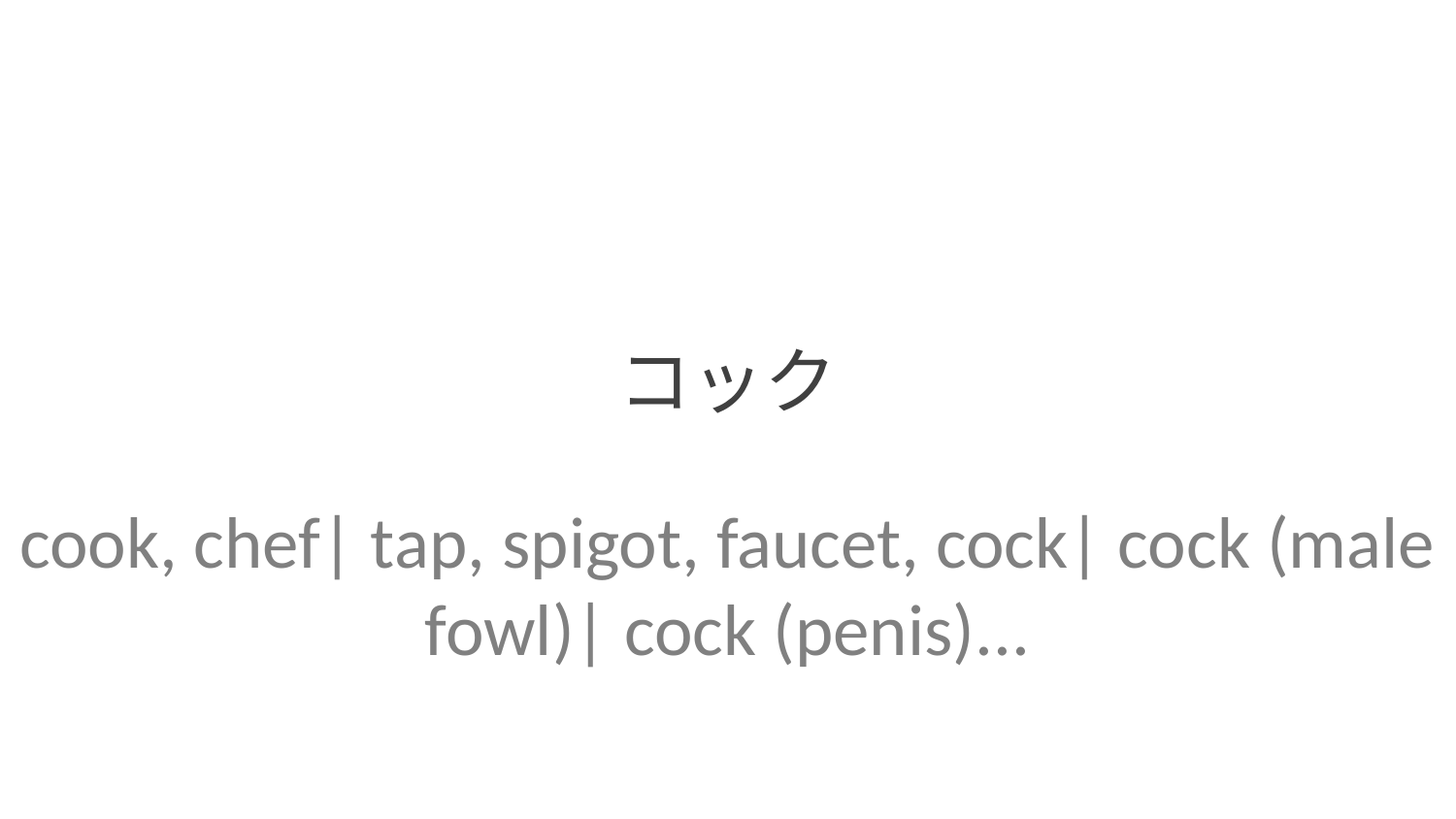

コック
cook, chef| tap, spigot, faucet, cock| cock (male fowl)| cock (penis)...